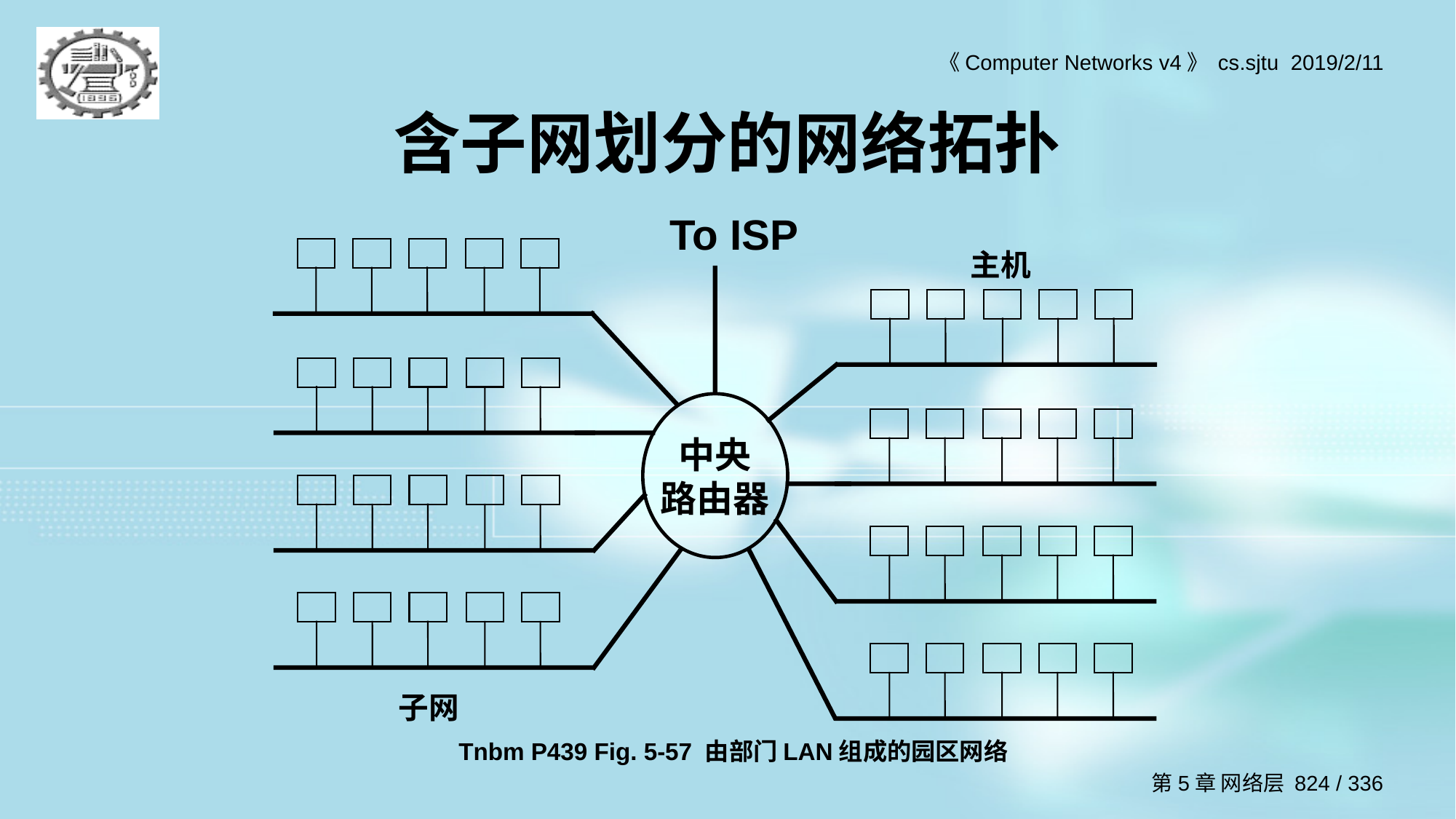

# 含子网划分的网络拓扑
To ISP

主机

中央
路由器

子网
Tnbm P439 Fig. 5-57 由部门LAN组成的园区网络